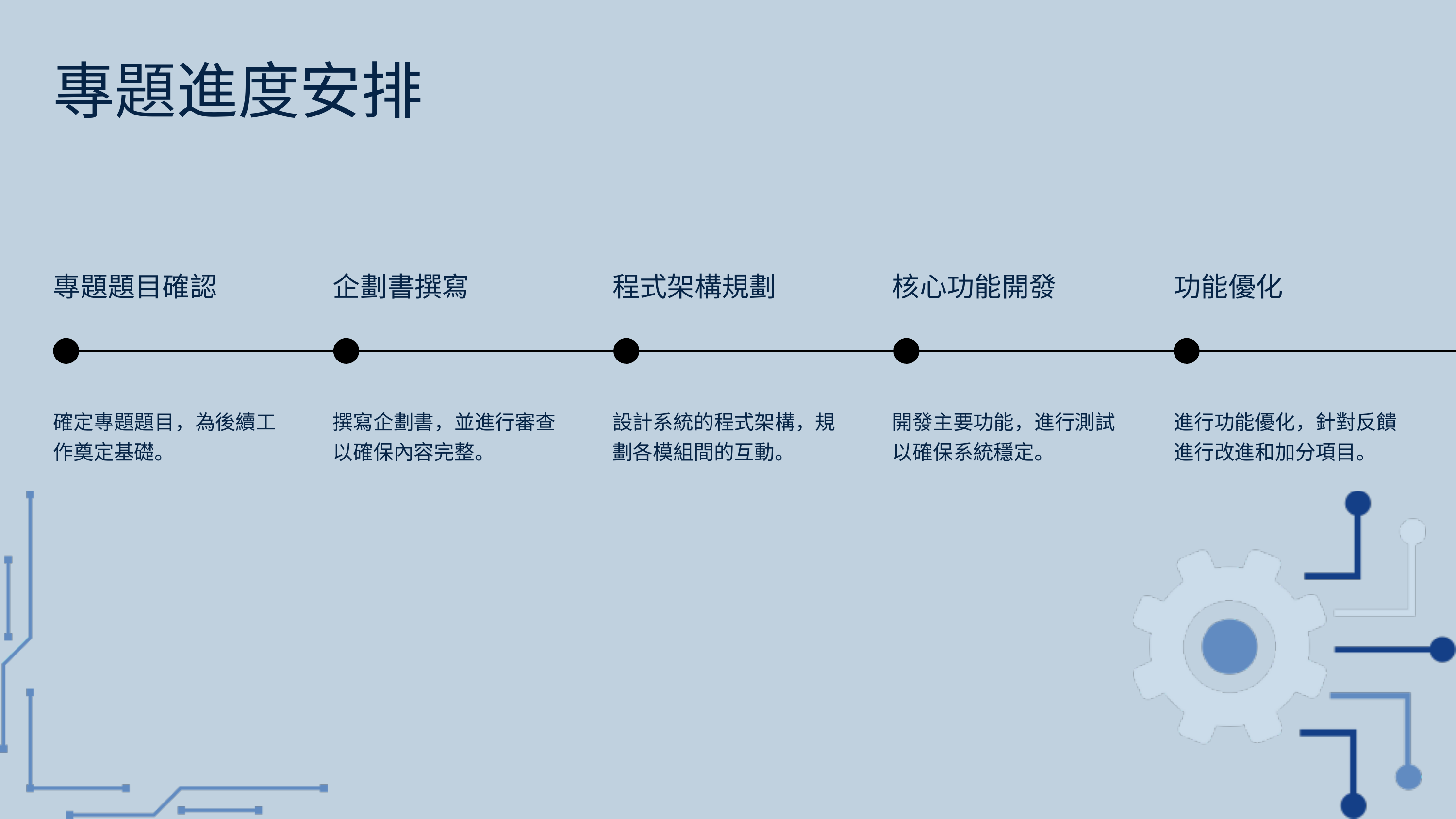

專題進度安排
專題題目確認
企劃書撰寫
程式架構規劃
核心功能開發
功能優化

確定專題題目，為後續工作奠定基礎。
撰寫企劃書，並進行審查以確保內容完整。
設計系統的程式架構，規劃各模組間的互動。
開發主要功能，進行測試以確保系統穩定。
進行功能優化，針對反饋進行改進和加分項目。